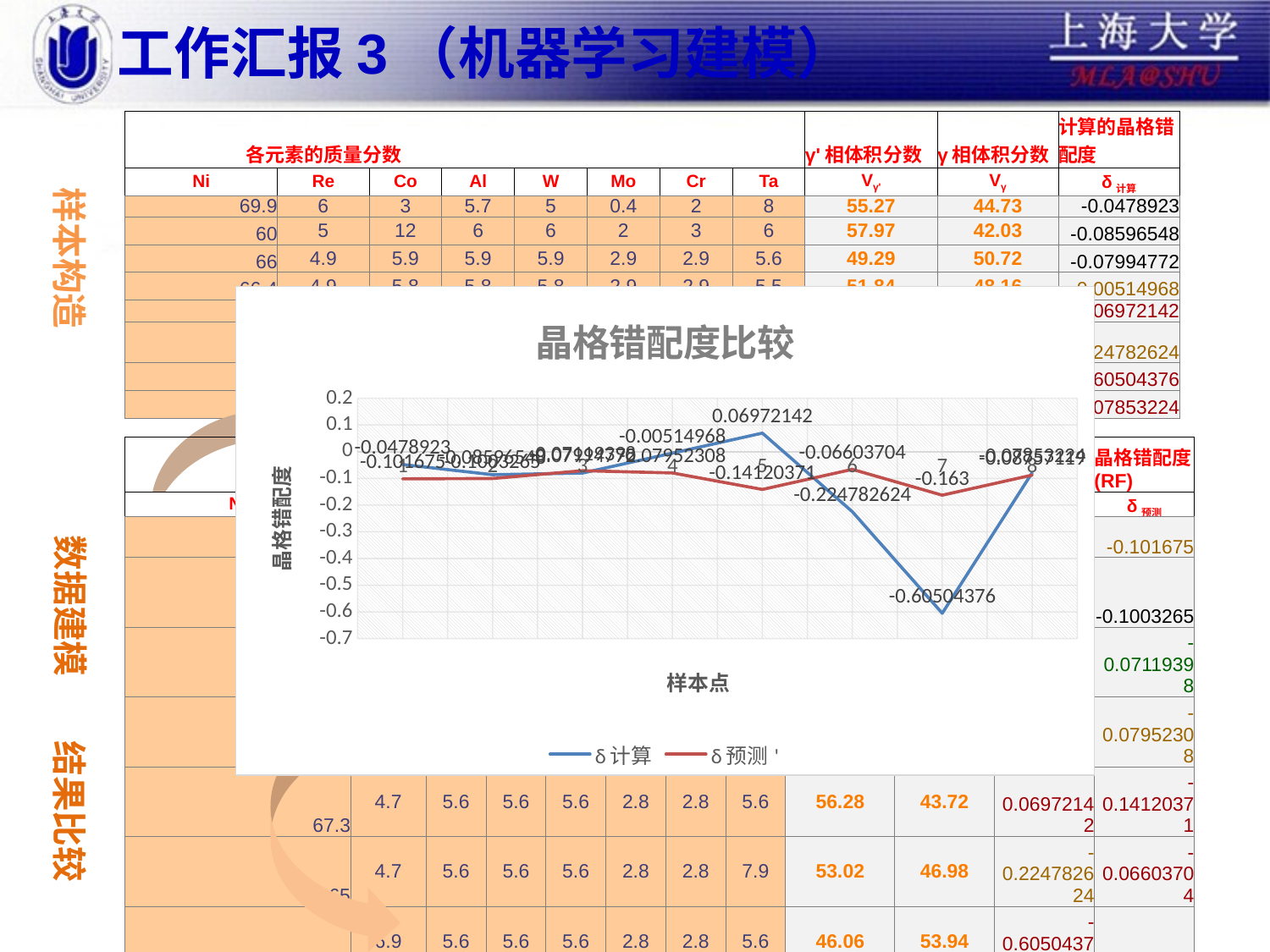

# 工作汇报3（机器学习建模）
| 各元素的质量分数 |  |  |  |  |  |  |  | γ'相体积分数 | γ相体积分数 | 计算的晶格错配度 |
| --- | --- | --- | --- | --- | --- | --- | --- | --- | --- | --- |
| Ni | Re | Co | Al | W | Mo | Cr | Ta | Vγ' | Vγ | δ计算 |
| 69.9 | 6 | 3 | 5.7 | 5 | 0.4 | 2 | 8 | 55.27 | 44.73 | -0.0478923 |
| 60 | 5 | 12 | 6 | 6 | 2 | 3 | 6 | 57.97 | 42.03 | -0.08596548 |
| 66 | 4.9 | 5.9 | 5.9 | 5.9 | 2.9 | 2.9 | 5.6 | 49.29 | 50.72 | -0.07994772 |
| 66.4 | 4.9 | 5.8 | 5.8 | 5.8 | 2.9 | 2.9 | 5.5 | 51.84 | 48.16 | -0.00514968 |
| 67.3 | 4.7 | 5.6 | 5.6 | 5.6 | 2.8 | 2.8 | 5.6 | 56.28 | 43.72 | 0.06972142 |
| 65 | 4.7 | 5.6 | 5.6 | 5.6 | 2.8 | 2.8 | 7.9 | 53.02 | 46.98 | -0.224782624 |
| 65.1 | 6.9 | 5.6 | 5.6 | 5.6 | 2.8 | 2.8 | 5.6 | 46.06 | 53.94 | -0.60504376 |
| 65.3 | 4.9 | 5.8 | 5.8 | 5.8 | 3.9 | 2.9 | 5.6 | 49.2 | 50.8 | -0.07853224 |
样本构造

### Chart: 晶格错配度比较

| Category | δ计算 | δ预测' |
|---|---|---|
| 各元素的质量分数 |  |  |  |  |  |  |  | γ‘相体积分数 | γ相体积分数 | 公式计算的晶格错配度 | 晶格错配度(RF) |
| --- | --- | --- | --- | --- | --- | --- | --- | --- | --- | --- | --- |
| Ni | Re | Co | Al | W | Mo | Cr | Ta | Vγ' | Vγ | δ计算 | δ预测 |
| 69.9 | 6 | 3 | 5.7 | 5 | 0.4 | 2 | 8 | 55.27 | 44.73 | -0.0478923 | -0.101675 |
| 60 | 5 | 12 | 6 | 6 | 2 | 3 | 6 | 57.97 | 42.03 | -0.08596548 | -0.1003265 |
| 66 | 4.9 | 5.9 | 5.9 | 5.9 | 2.9 | 2.9 | 5.6 | 49.29 | 50.72 | -0.07994772 | -0.07119398 |
| 66.4 | 4.9 | 5.8 | 5.8 | 5.8 | 2.9 | 2.9 | 5.5 | 51.84 | 48.16 | -0.00514968 | -0.07952308 |
| 67.3 | 4.7 | 5.6 | 5.6 | 5.6 | 2.8 | 2.8 | 5.6 | 56.28 | 43.72 | 0.06972142 | -0.14120371 |
| 65 | 4.7 | 5.6 | 5.6 | 5.6 | 2.8 | 2.8 | 7.9 | 53.02 | 46.98 | -0.224782624 | -0.06603704 |
| 65.1 | 6.9 | 5.6 | 5.6 | 5.6 | 2.8 | 2.8 | 5.6 | 46.06 | 53.94 | -0.60504376 | -0.163 |
| 65.3 | 4.9 | 5.8 | 5.8 | 5.8 | 3.9 | 2.9 | 5.6 | 49.2 | 50.8 | -0.07853224 | -0.08757119 |
机器学习方法

？
数据建模

结果比较